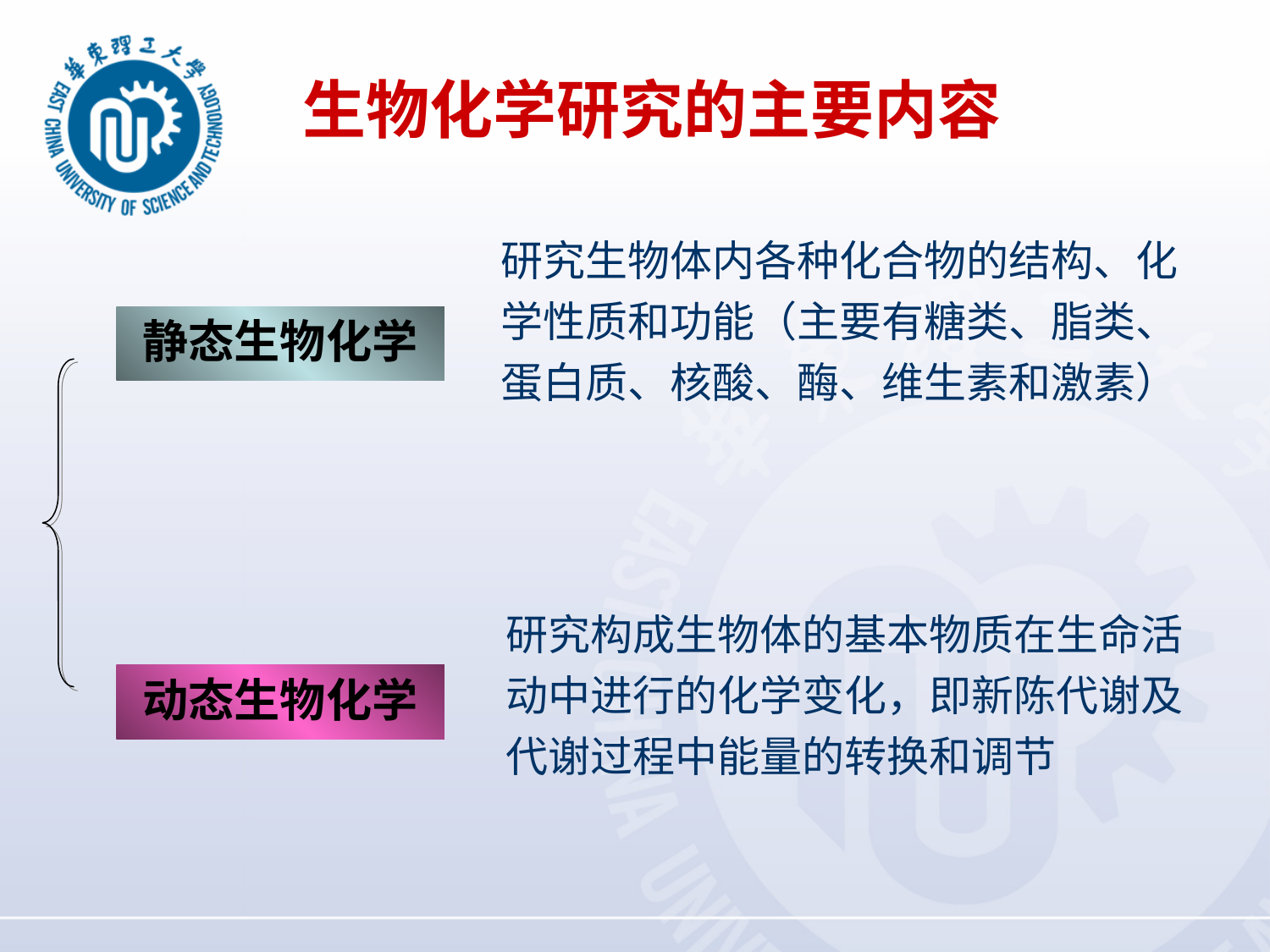

生物化学研究的主要内容
研究生物体内各种化合物的结构、化学性质和功能（主要有糖类、脂类、蛋白质、核酸、酶、维生素和激素）
静态生物化学
动态生物化学

研究构成生物体的基本物质在生命活动中进行的化学变化，即新陈代谢及代谢过程中能量的转换和调节